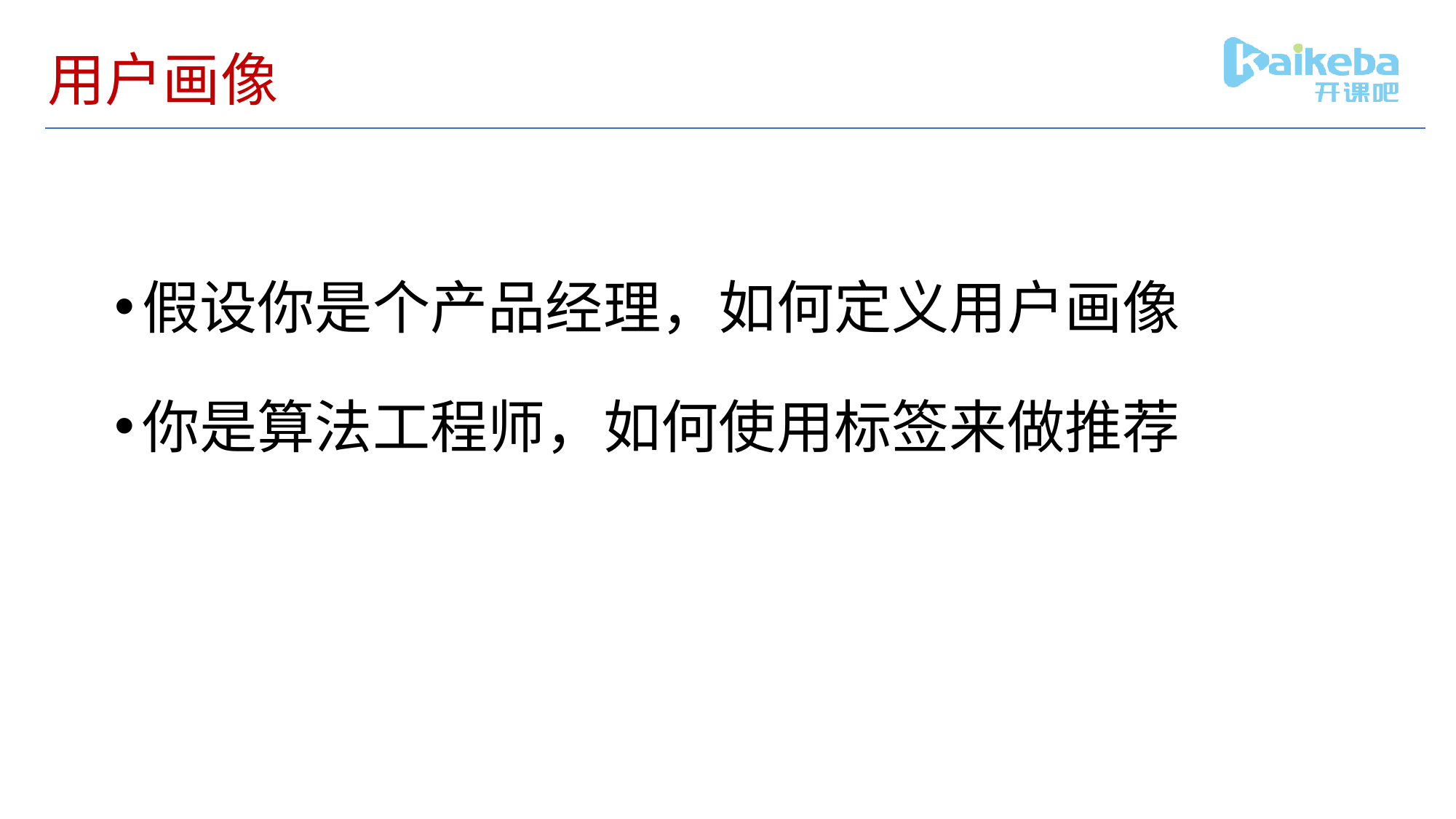

# 用户画像
假设你是个产品经理，如何定义用户画像
你是算法工程师，如何使用标签来做推荐